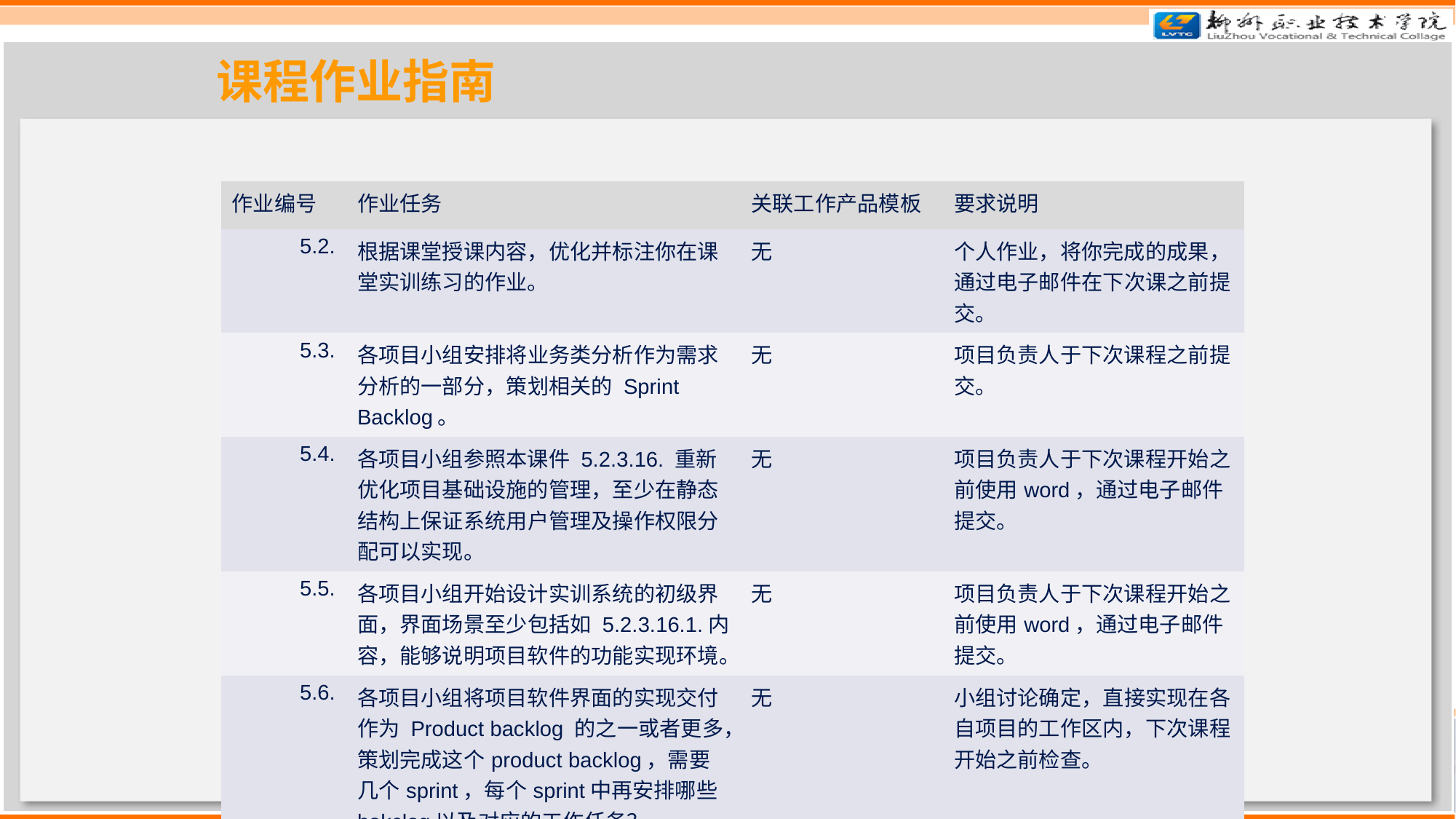

课程作业指南
| 作业编号 | 作业任务 | 关联工作产品模板 | 要求说明 |
| --- | --- | --- | --- |
| 5.2. | 根据课堂授课内容，优化并标注你在课堂实训练习的作业。 | 无 | 个人作业，将你完成的成果，通过电子邮件在下次课之前提交。 |
| 5.3. | 各项目小组安排将业务类分析作为需求分析的一部分，策划相关的 Sprint Backlog。 | 无 | 项目负责人于下次课程之前提交。 |
| 5.4. | 各项目小组参照本课件 5.2.3.16. 重新优化项目基础设施的管理，至少在静态结构上保证系统用户管理及操作权限分配可以实现。 | 无 | 项目负责人于下次课程开始之前使用word，通过电子邮件提交。 |
| 5.5. | 各项目小组开始设计实训系统的初级界面，界面场景至少包括如 5.2.3.16.1.内容，能够说明项目软件的功能实现环境。 | 无 | 项目负责人于下次课程开始之前使用word，通过电子邮件提交。 |
| 5.6. | 各项目小组将项目软件界面的实现交付作为 Product backlog 的之一或者更多，策划完成这个product backlog，需要几个sprint，每个sprint中再安排哪些bakclog以及对应的工作任务？ | 无 | 小组讨论确定，直接实现在各自项目的工作区内，下次课程开始之前检查。 |